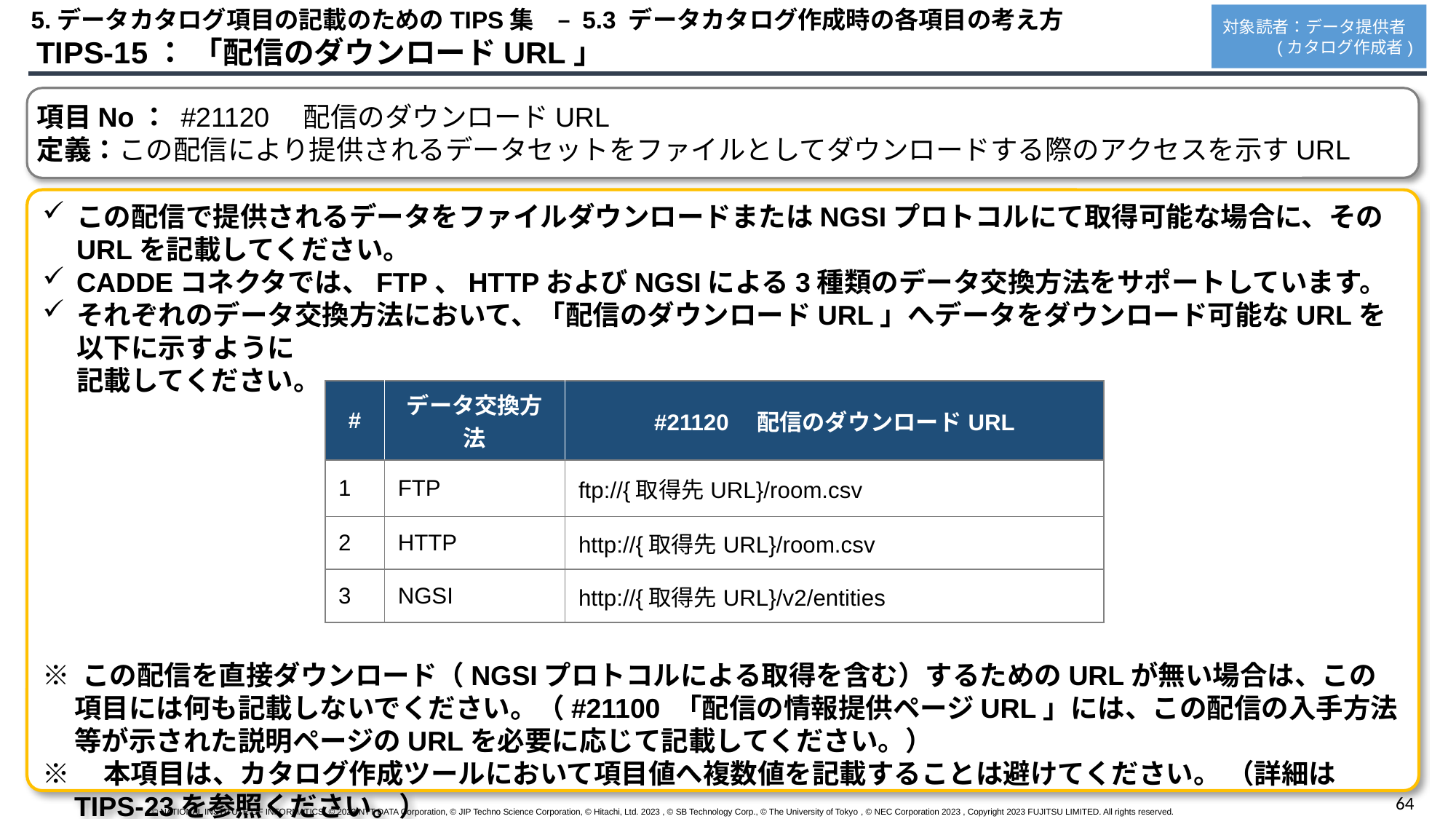

5.データカタログ項目の記載のためのTIPS集　– 5.3 データカタログ作成時の各項目の考え方
対象読者：データ提供者
           (カタログ作成者)
 TIPS-15： 「配信のダウンロードURL」
項目No： #21120　配信のダウンロードURL
定義：この配信により提供されるデータセットをファイルとしてダウンロードする際のアクセスを示すURL
この配信で提供されるデータをファイルダウンロードまたはNGSIプロトコルにて取得可能な場合に、そのURLを記載してください。
CADDEコネクタでは、FTP、HTTPおよびNGSIによる3種類のデータ交換方法をサポートしています。
それぞれのデータ交換方法において、「配信のダウンロードURL」へデータをダウンロード可能なURLを以下に示すように
記載してください。

※ この配信を直接ダウンロード（NGSIプロトコルによる取得を含む）するためのURLが無い場合は、この項目には何も記載しないでください。（#21100 「配信の情報提供ページURL」には、この配信の入手方法等が示された説明ページのURLを必要に応じて記載してください。）
※　本項目は、カタログ作成ツールにおいて項目値へ複数値を記載することは避けてください。 （詳細はTIPS-23を参照ください。）
| # | データ交換方法 | #21120　配信のダウンロードURL |
| --- | --- | --- |
| 1 | FTP | ftp://{取得先URL}/room.csv |
| 2 | HTTP | http://{取得先URL}/room.csv |
| 3 | NGSI | http://{取得先URL}/v2/entities |